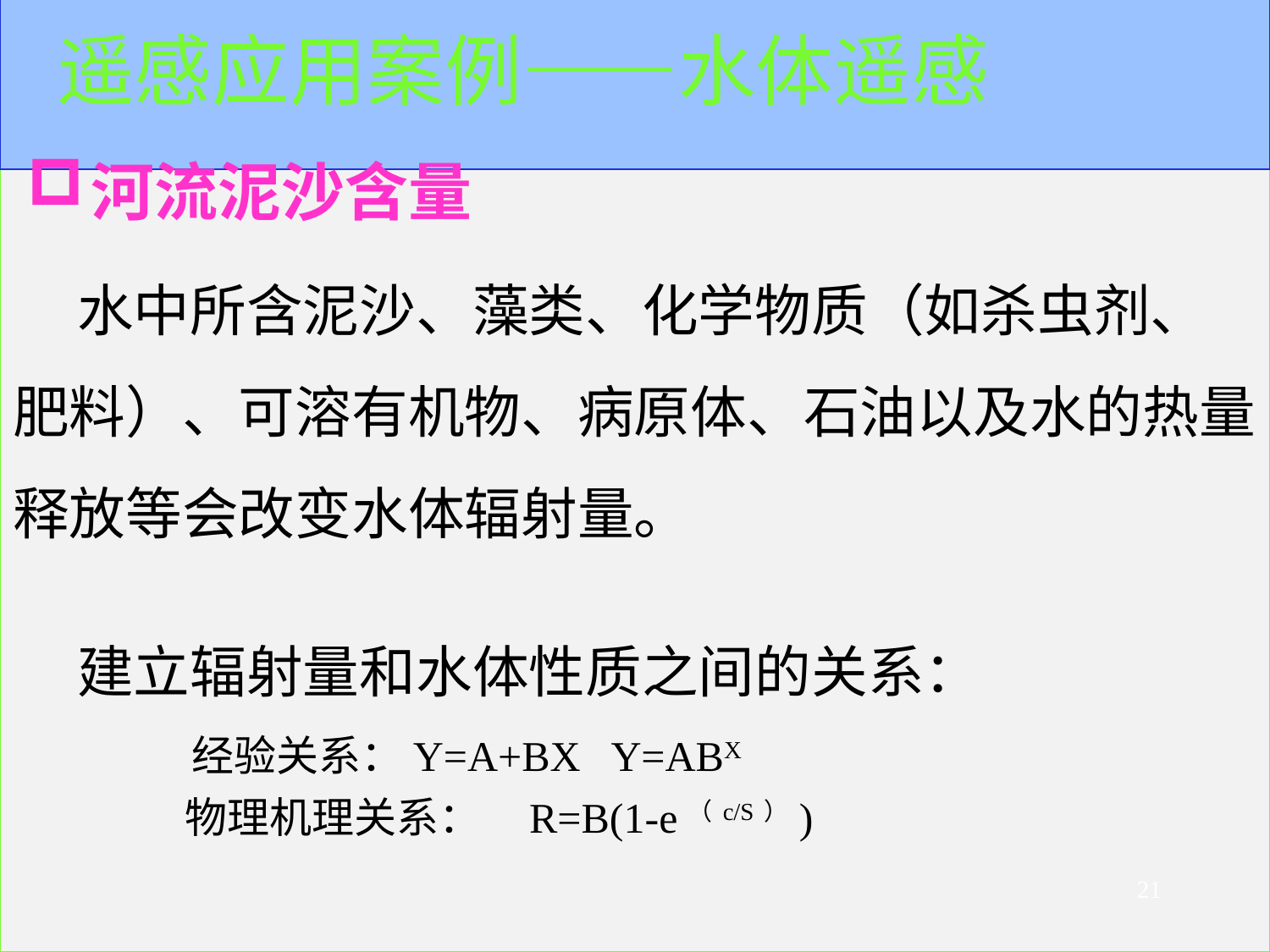

# 遥感应用案例——水体遥感
河流泥沙含量

    水中所含泥沙、藻类、化学物质（如杀虫剂、肥料）、可溶有机物、病原体、石油以及水的热量释放等会改变水体辐射量。

    建立辐射量和水体性质之间的关系：
             经验关系：Y=A+BX   Y=ABX
                 物理机理关系：    R=B(1-e（c/S）)

21